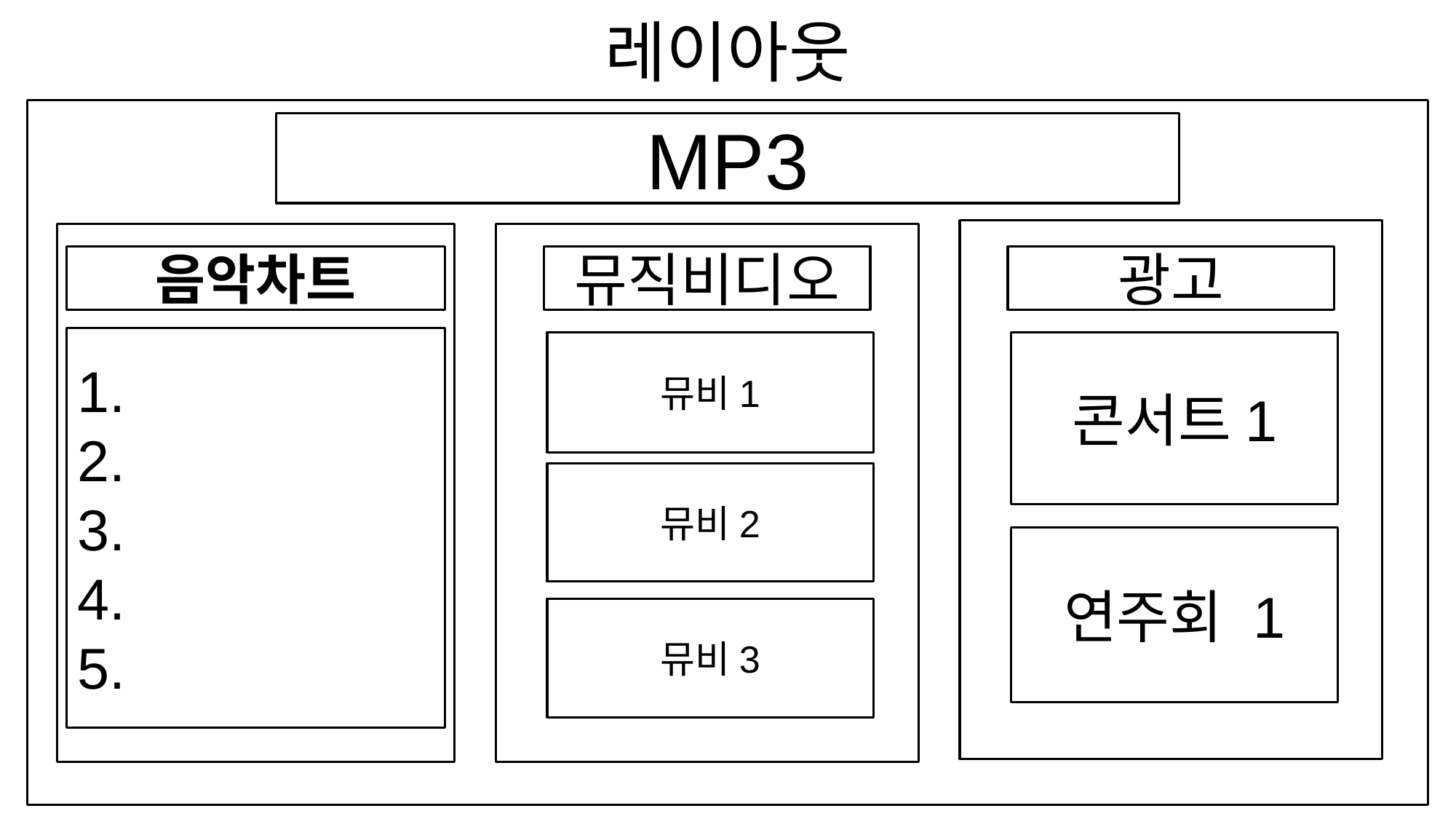

# 레이아웃

MP3

음악차트
뮤직비디오
광고
1.
2.
3.
4.
5.
뮤비1
콘서트1
뮤비2
연주회 1
뮤비3